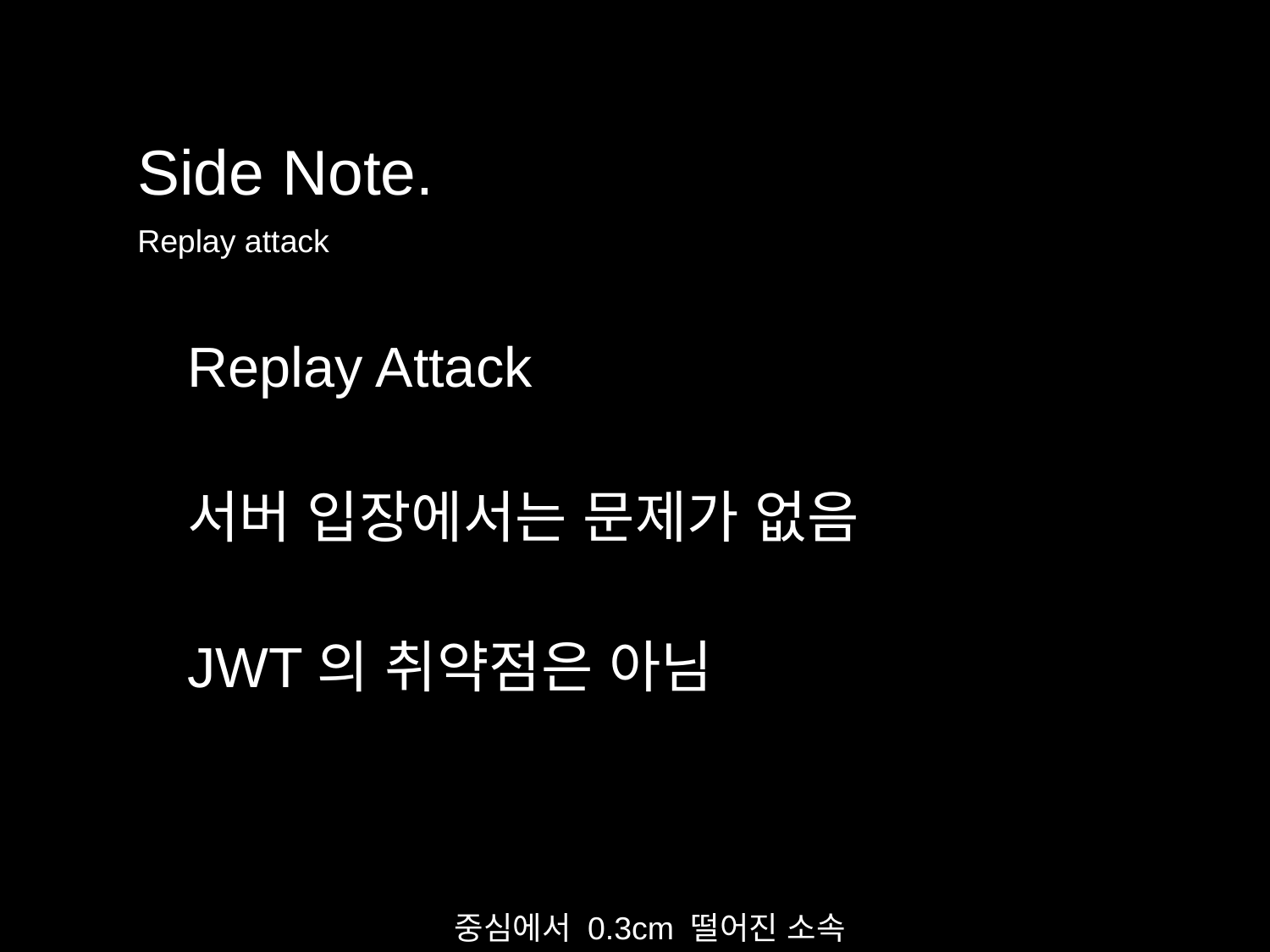

Side Note.
Replay attack
Replay Attack
서버 입장에서는 문제가 없음
JWT의 취약점은 아님